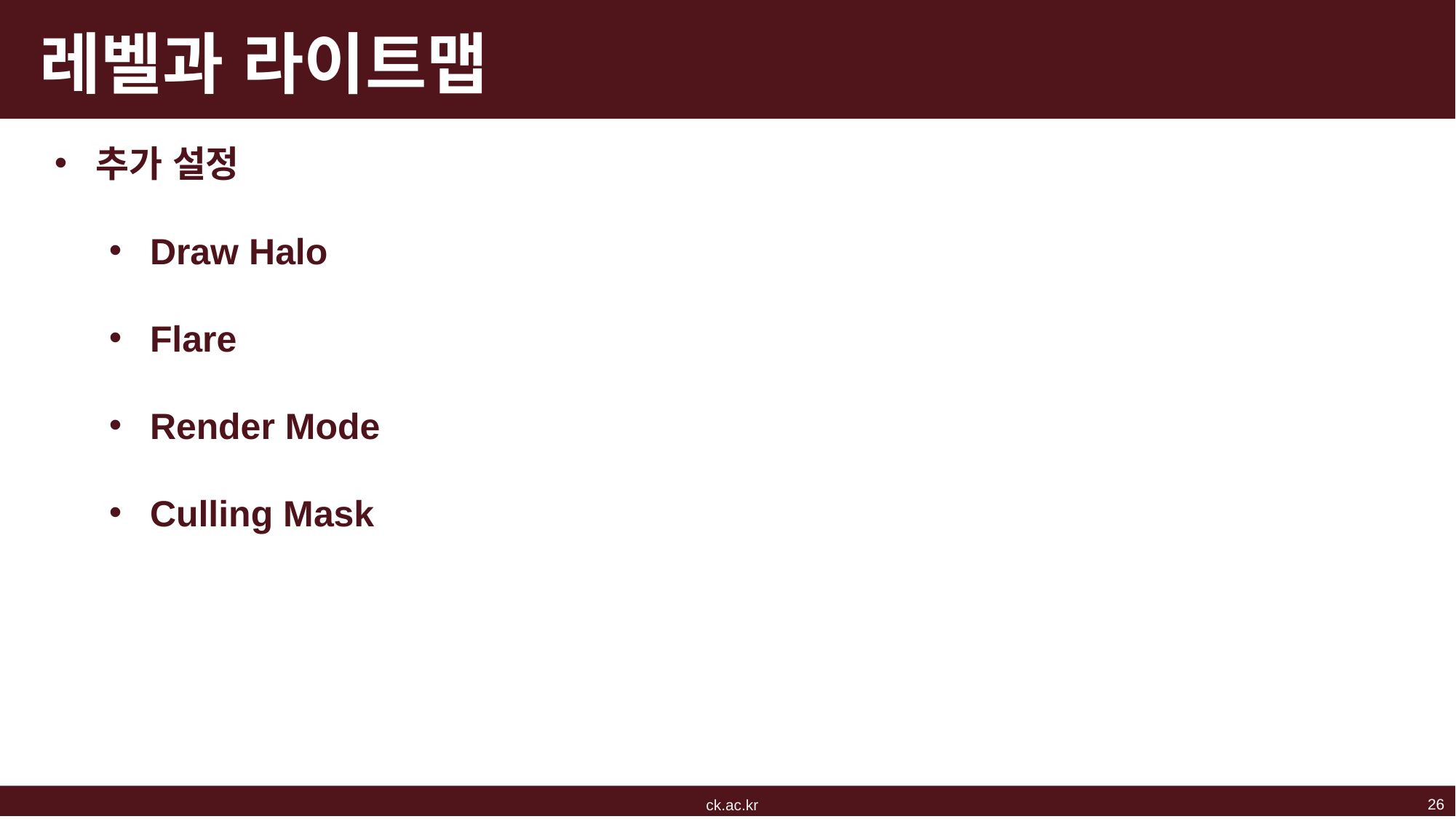

# 레벨과 라이트맵
추가 설정

Draw Halo

Flare

Render Mode

Culling Mask
26
ck.ac.kr